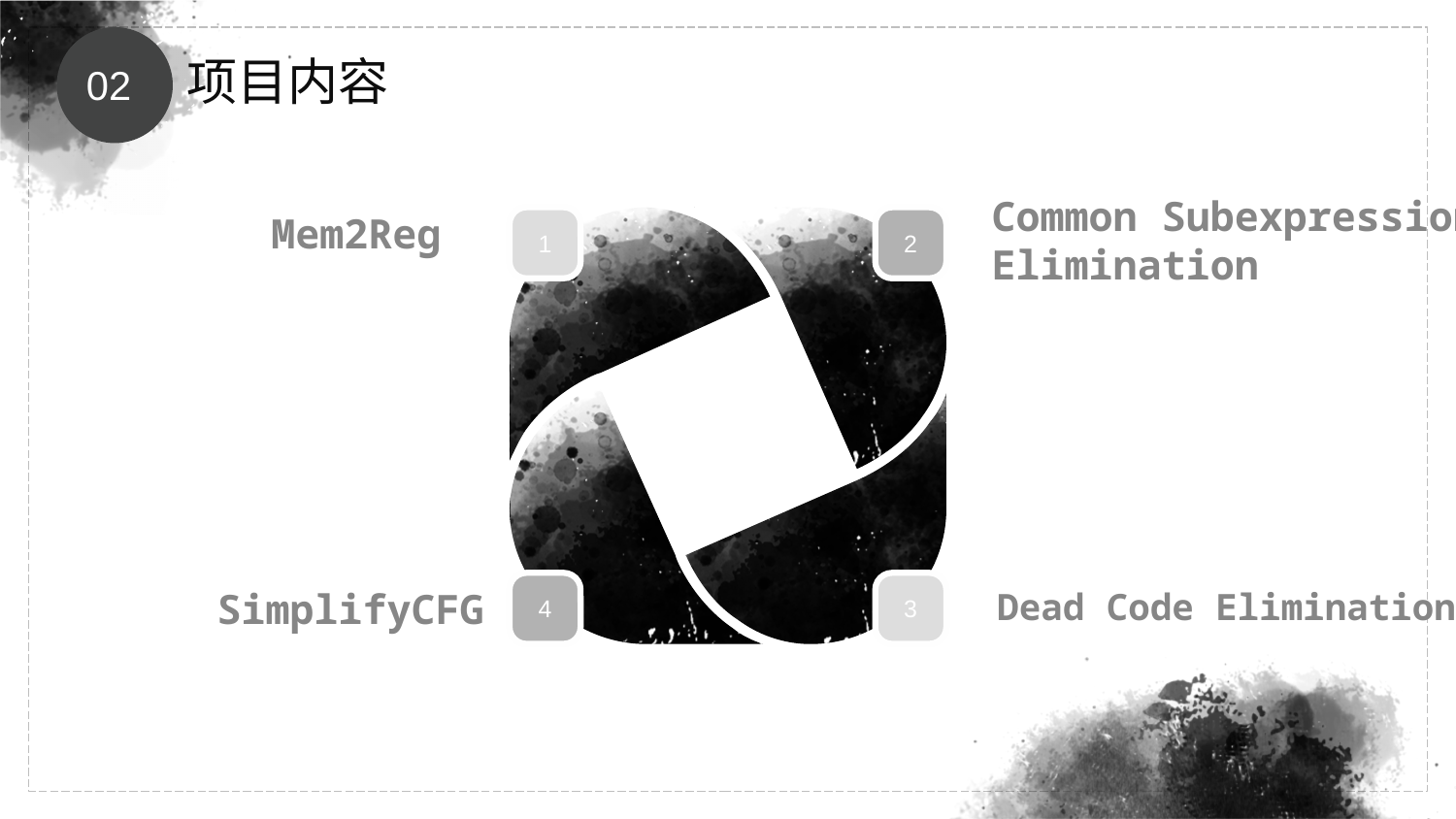

项目内容
02
Common Subexpression
Elimination
1

2
Mem2Reg

4
3
SimplifyCFG
Dead Code Elimination